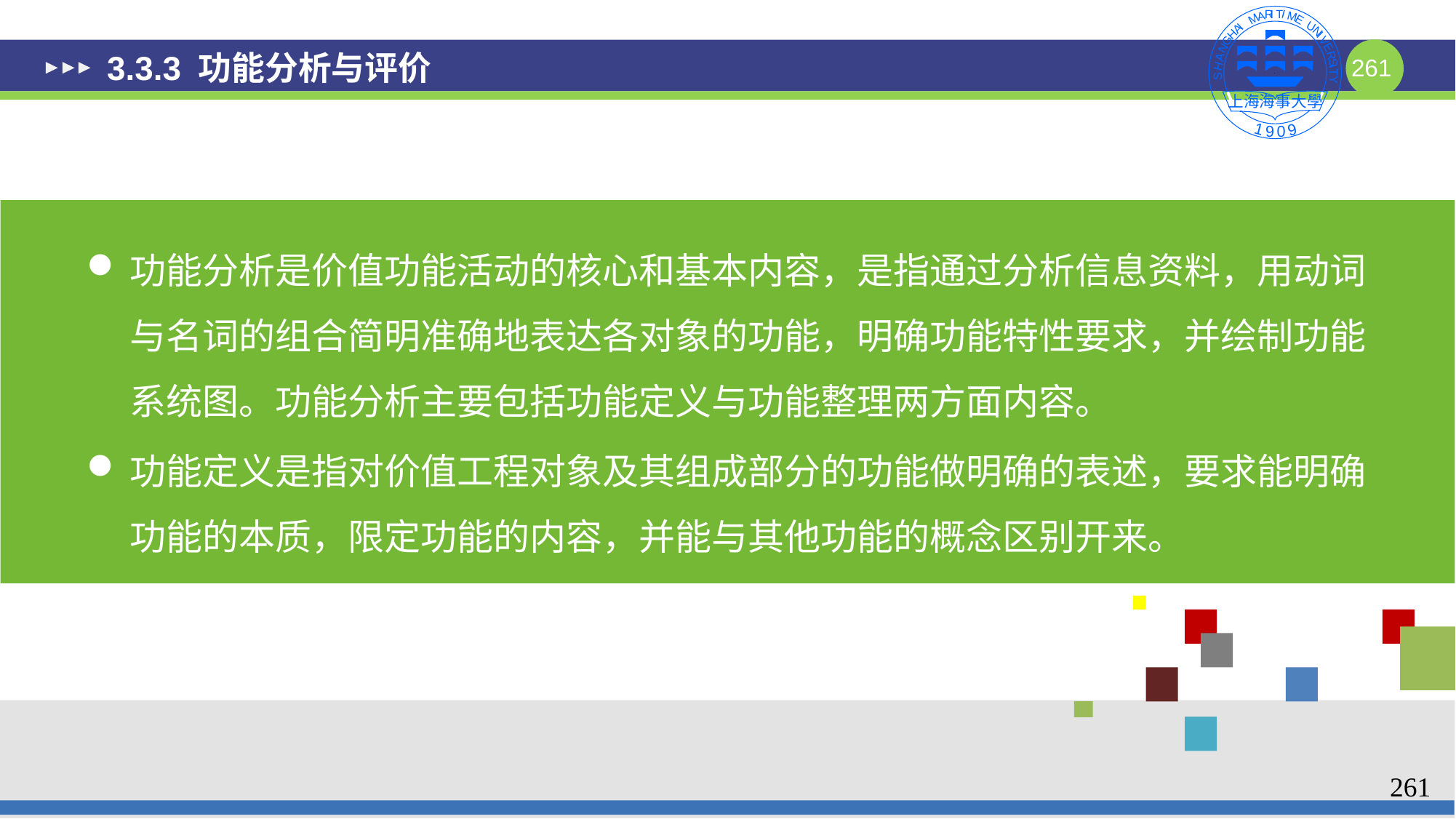

# 3.3.3 功能分析与评价

功能分析是价值功能活动的核心和基本内容，是指通过分析信息资料，用动词与名词的组合简明准确地表达各对象的功能，明确功能特性要求，并绘制功能系统图。功能分析主要包括功能定义与功能整理两方面内容。
功能定义是指对价值工程对象及其组成部分的功能做明确的表述，要求能明确功能的本质，限定功能的内容，并能与其他功能的概念区别开来。

261

261